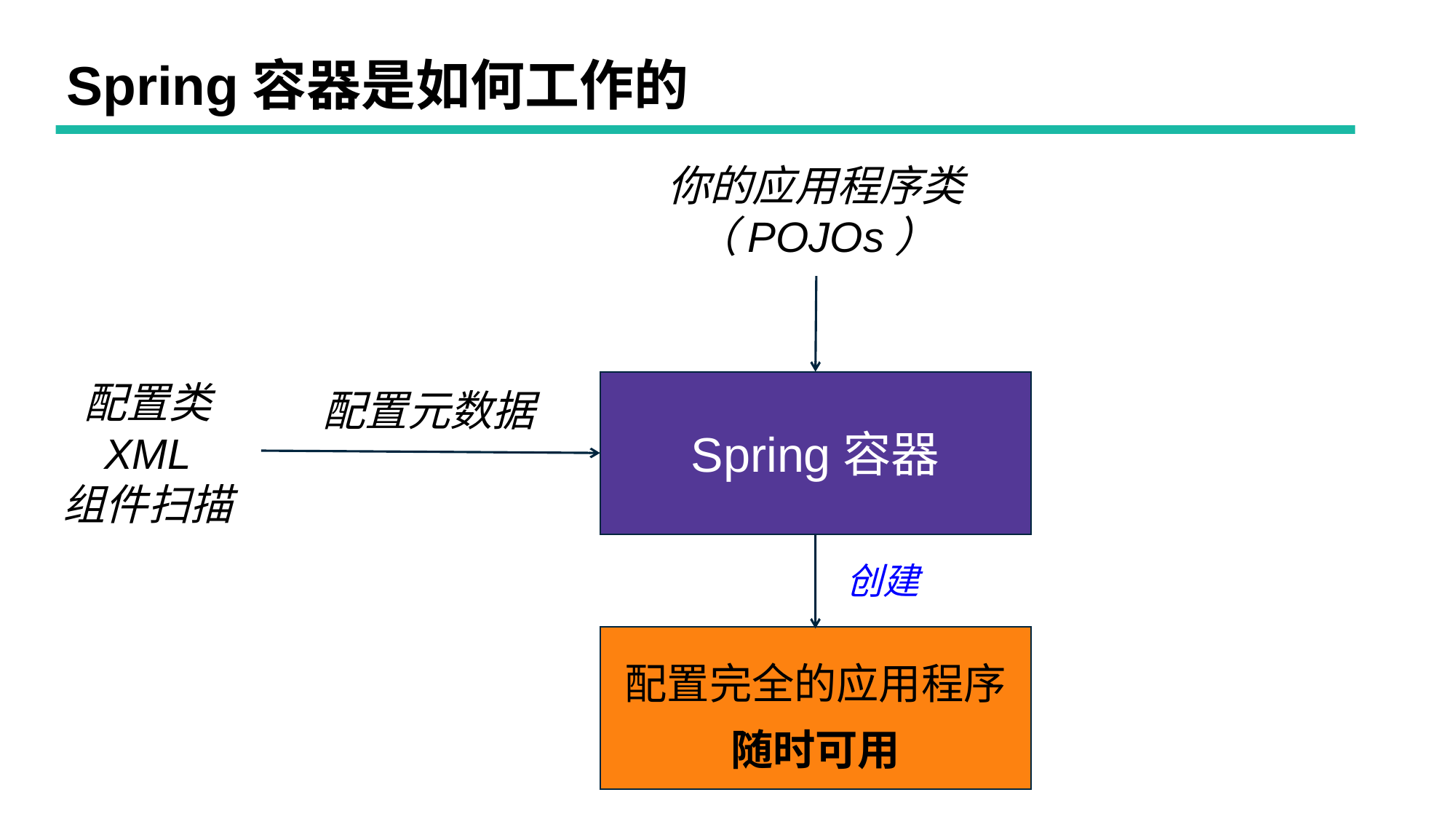

# Spring容器是如何工作的
你的应用程序类
（POJOs）
配置类
XML
组件扫描
Spring容器
配置元数据
创建
配置完全的应用程序
随时可用